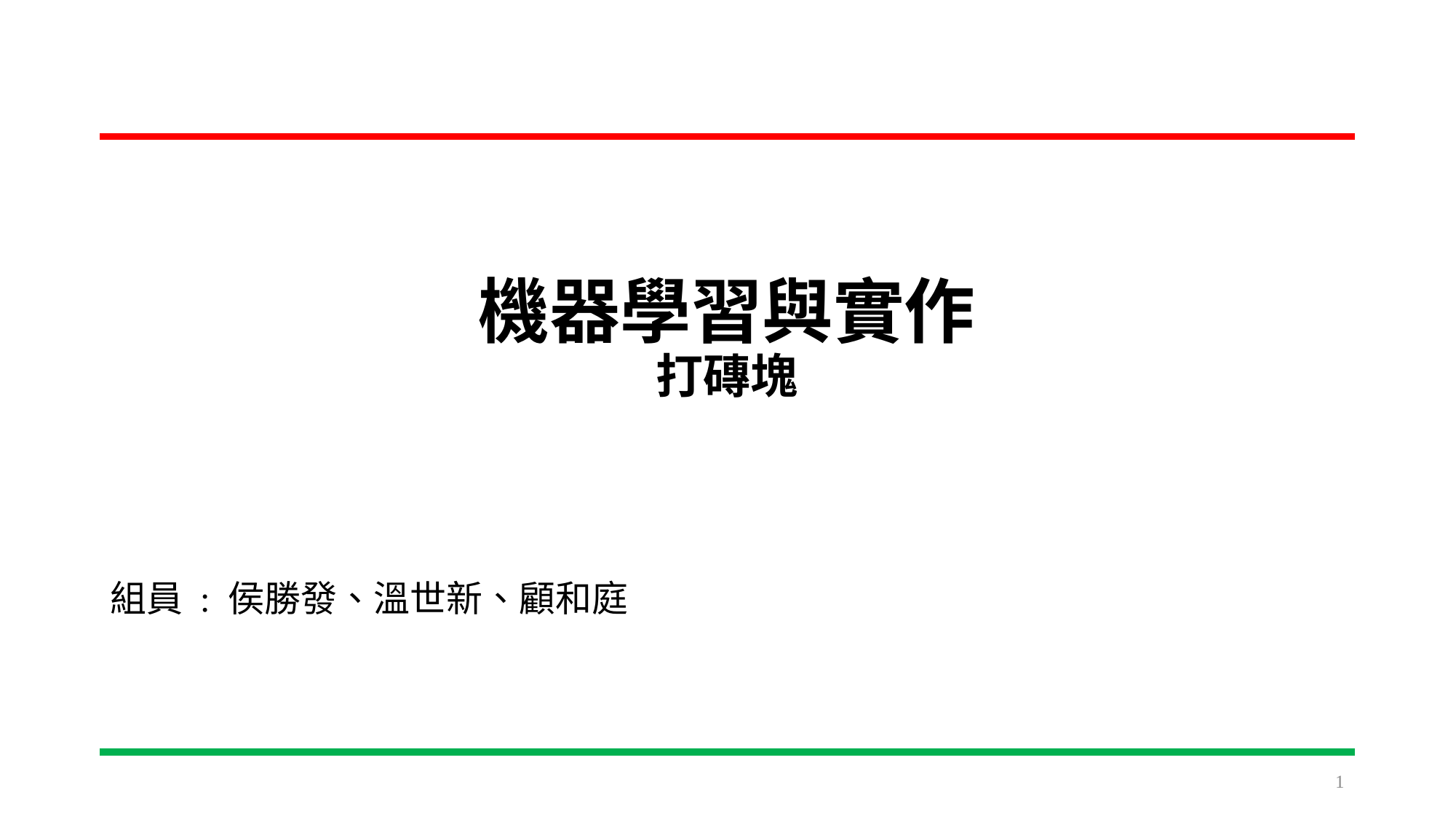

# 機器學習與實作 打磚塊
組員 : 侯勝發、溫世新、顧和庭

1